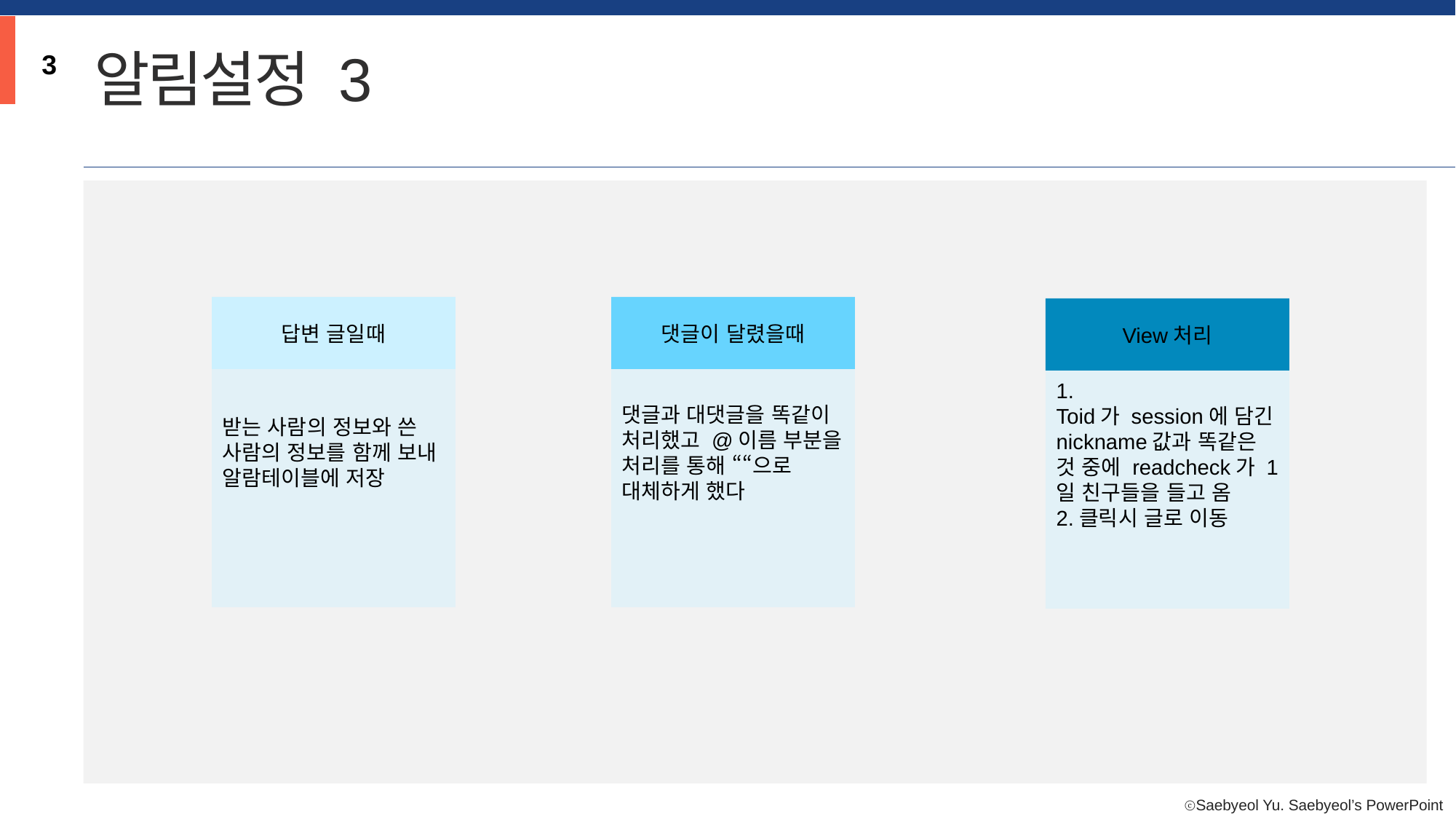

알림설정 3
3

받는 사람의 정보와 쓴 사람의 정보를 함께 보내 알람테이블에 저장
답변 글일때
댓글이 달렸을때
댓글과 대댓글을 똑같이 처리했고 @이름 부분을 처리를 통해 ““으로 대체하게 했다
View처리
1.
Toid가 session에 담긴 nickname값과 똑같은 것 중에 readcheck가 1일 친구들을 들고 옴
2.클릭시 글로 이동